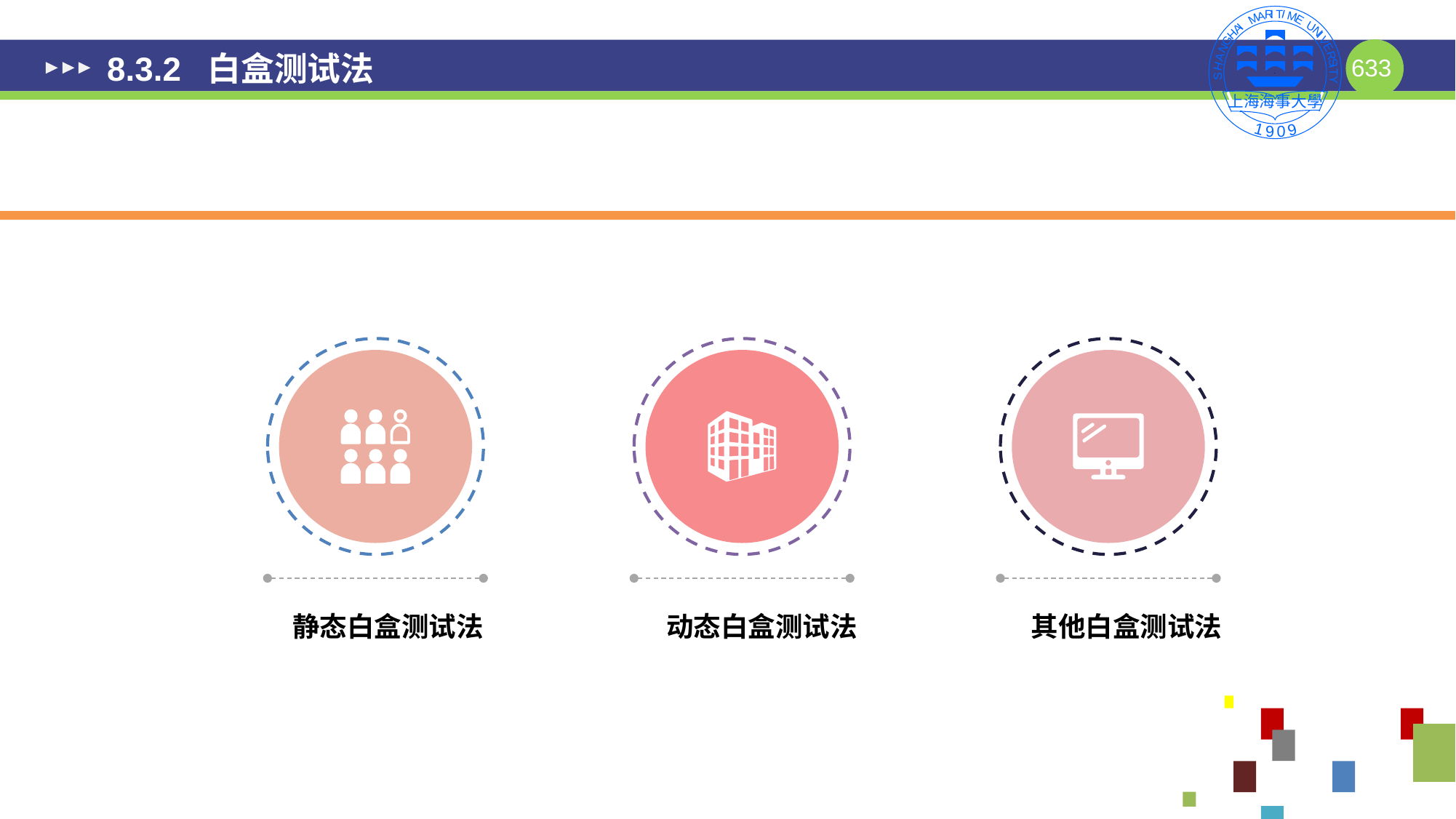

# 8.3.2  白盒测试法

其他白盒测试法

静态白盒测试法

动态白盒测试法

633